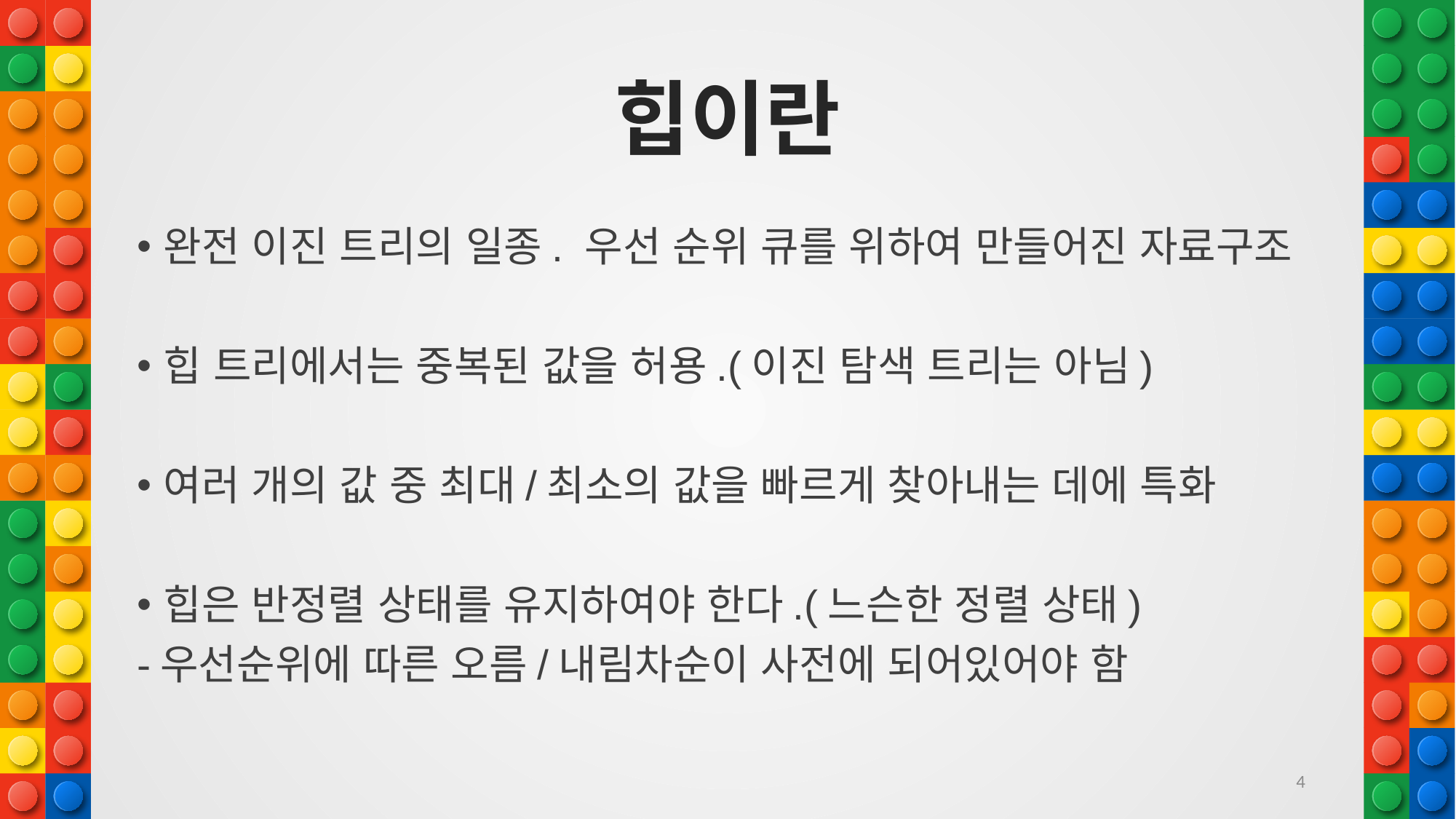

# 힙이란
완전 이진 트리의 일종. 우선 순위 큐를 위하여 만들어진 자료구조

힙 트리에서는 중복된 값을 허용.(이진 탐색 트리는 아님)

여러 개의 값 중 최대/최소의 값을 빠르게 찾아내는 데에 특화

힙은 반정렬 상태를 유지하여야 한다.(느슨한 정렬 상태)
-우선순위에 따른 오름/내림차순이 사전에 되어있어야 함
4